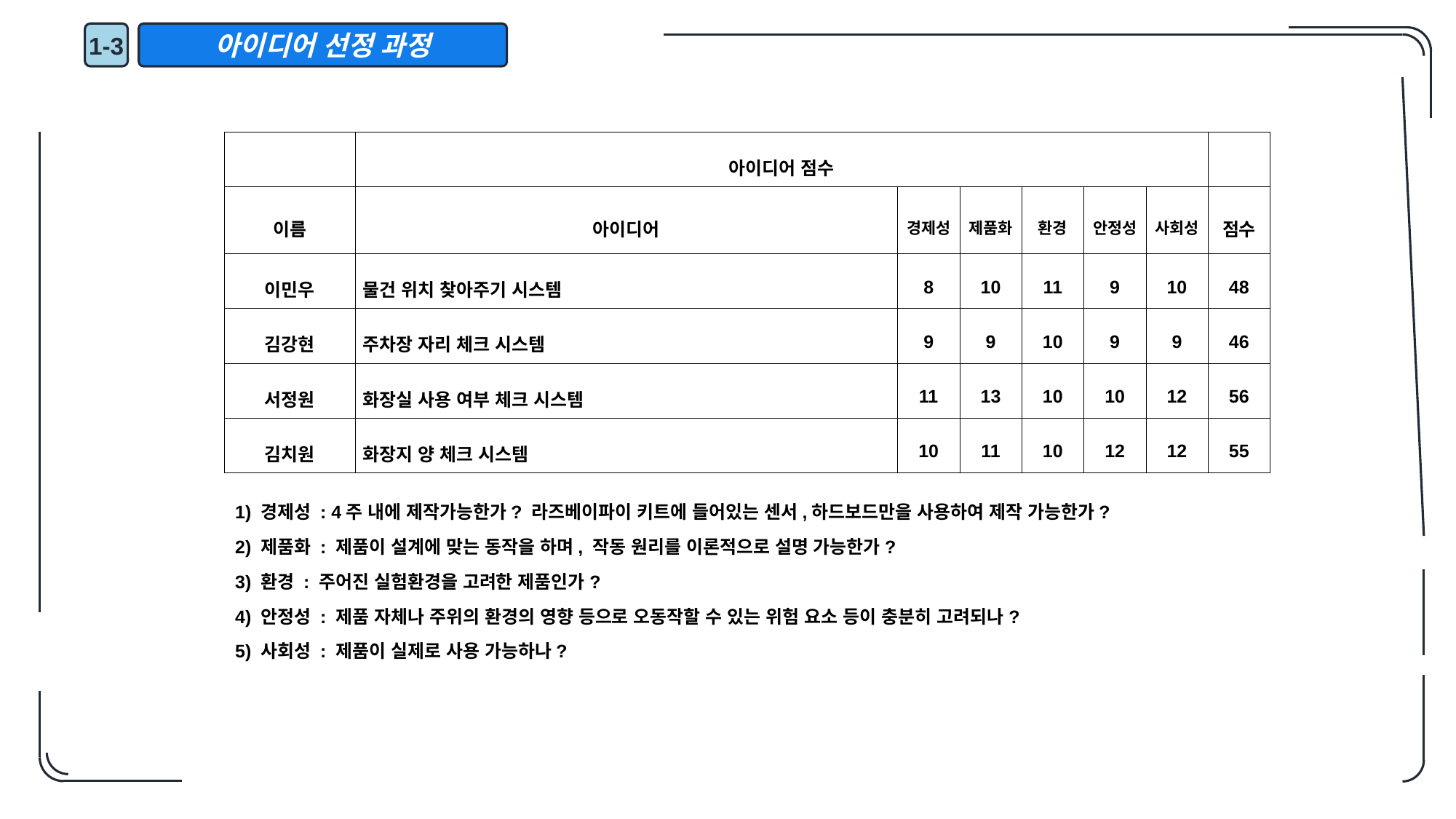

1-3
아이디어 선정 과정

|  | 아이디어 점수 |  |  |  |  |  |  |
| --- | --- | --- | --- | --- | --- | --- | --- |
| 이름 | 아이디어 | 경제성 | 제품화 | 환경 | 안정성 | 사회성 | 점수 |
| 이민우 | 물건 위치 찾아주기 시스템 | 8 | 10 | 11 | 9 | 10 | 48 |
| 김강현 | 주차장 자리 체크 시스템 | 9 | 9 | 10 | 9 | 9 | 46 |
| 서정원 | 화장실 사용 여부 체크 시스템 | 11 | 13 | 10 | 10 | 12 | 56 |
| 김치원 | 화장지 양 체크 시스템 | 10 | 11 | 10 | 12 | 12 | 55 |

1) 경제성 : 4주 내에 제작가능한가? 라즈베이파이 키트에 들어있는 센서,하드보드만을 사용하여 제작 가능한가?
2) 제품화 : 제품이 설계에 맞는 동작을 하며, 작동 원리를 이론적으로 설명 가능한가?
3) 환경 : 주어진 실험환경을 고려한 제품인가?
4) 안정성 : 제품 자체나 주위의 환경의 영향 등으로 오동작할 수 있는 위험 요소 등이 충분히 고려되나?
5) 사회성 : 제품이 실제로 사용 가능하나?